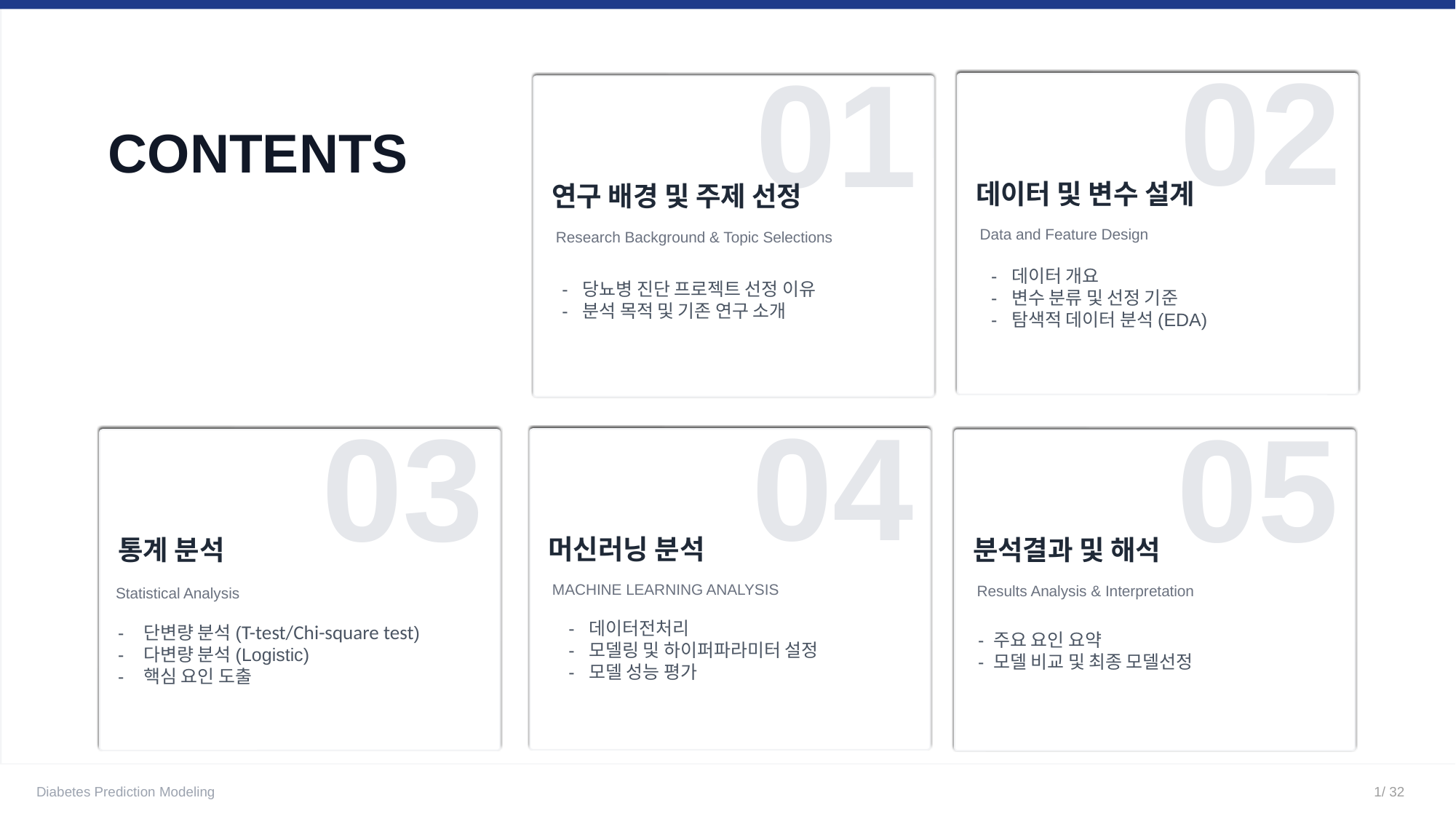

02

데이터 및 변수 설계
Data and Feature Design
   -  데이터 개요
   -  변수 분류 및 선정 기준
   -  탐색적 데이터 분석(EDA)

01

연구 배경 및 주제 선정
Research Background & Topic Selections
  -  당뇨병 진단 프로젝트 선정 이유
  -  분석 목적 및 기존 연구 소개

CONTENTS
04

머신러닝 분석
MACHINE LEARNING ANALYSIS
-  데이터전처리
-  모델링 및 하이퍼파라미터 설정
-  모델 성능 평가

03

통계 분석
Statistical Analysis
-   단변량 분석(T-test/Chi-square test)
-   다변량 분석(Logistic)
-   핵심 요인 도출

05

분석결과 및 해석
Results Analysis & Interpretation
 - 주요 요인 요약
 - 모델 비교 및 최종 모델선정

Diabetes Prediction Modeling
1/ 32